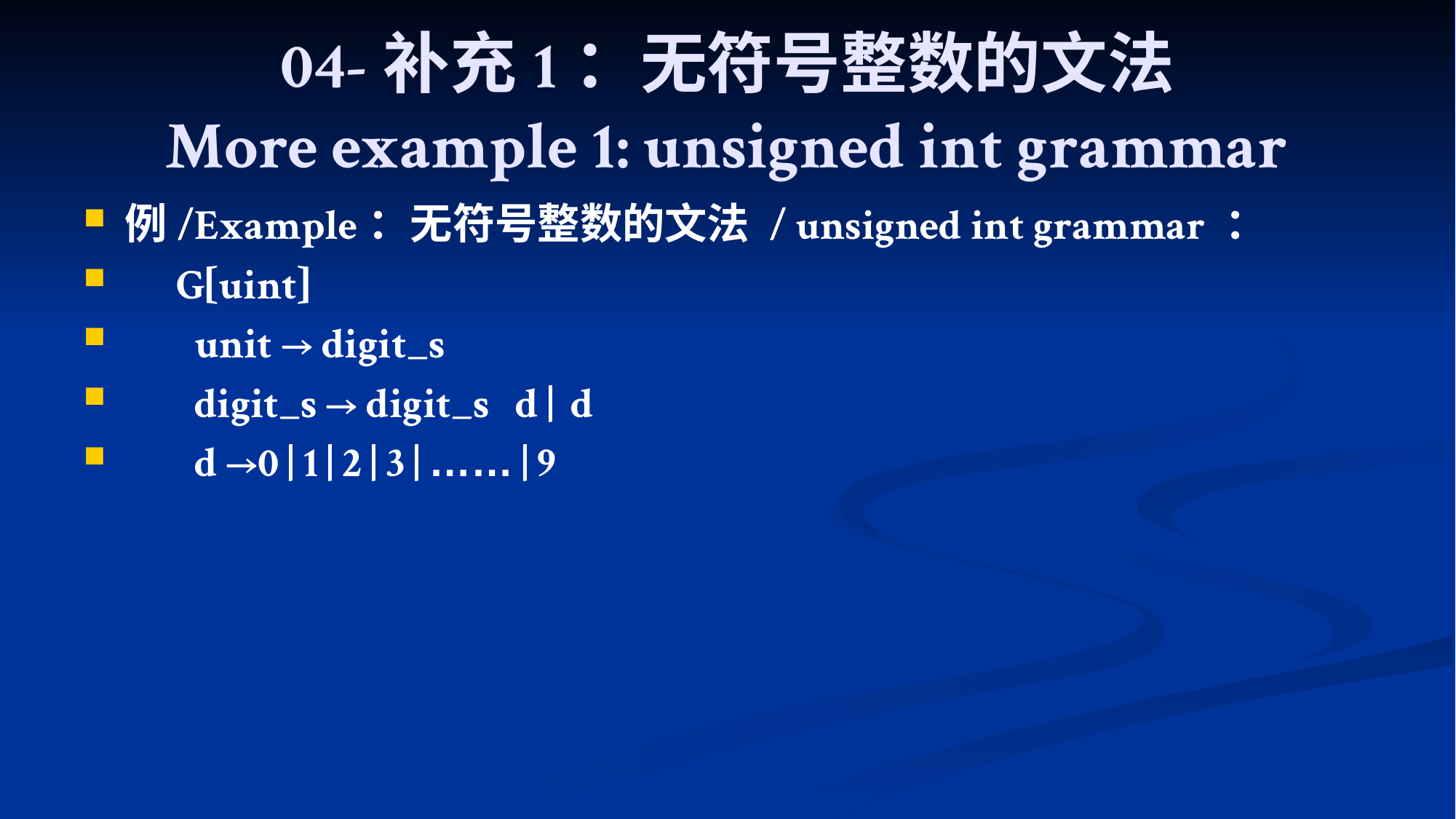

# 04-补充1：无符号整数的文法 More example 1: unsigned int grammar
例/Example：无符号整数的文法 / unsigned int grammar ：
      G[uint]
        unit → digit_s
        digit_s → digit_s   d |  d
        d →0 | 1 | 2 | 3 | …… | 9

140